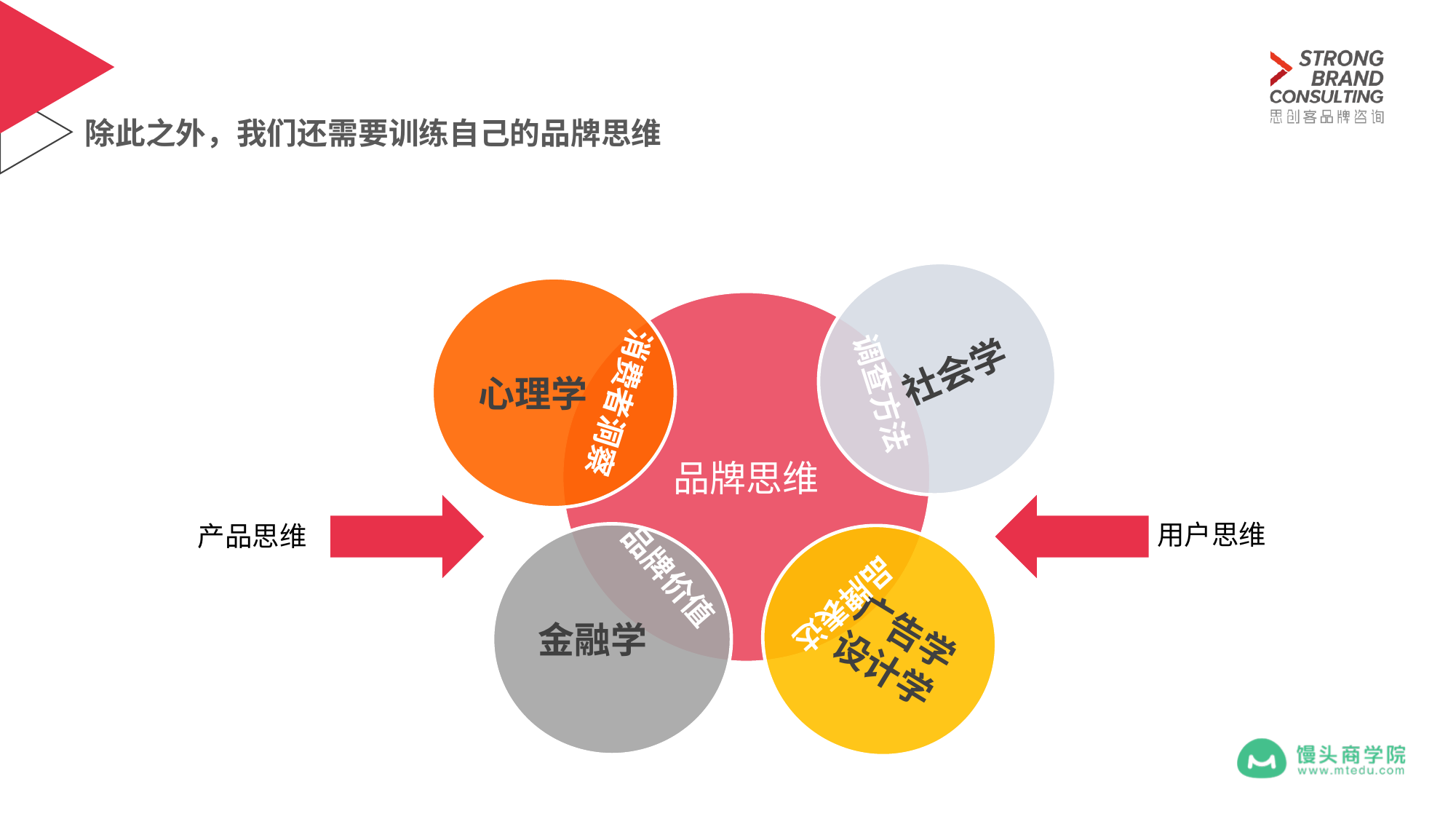

除此之外，我们还需要训练自己的品牌思维
社会学
心理学
调查方法
品牌思维
消费者洞察
品牌价值

品牌表达
用户思维
产品思维
金融学
   广告学
 设计学